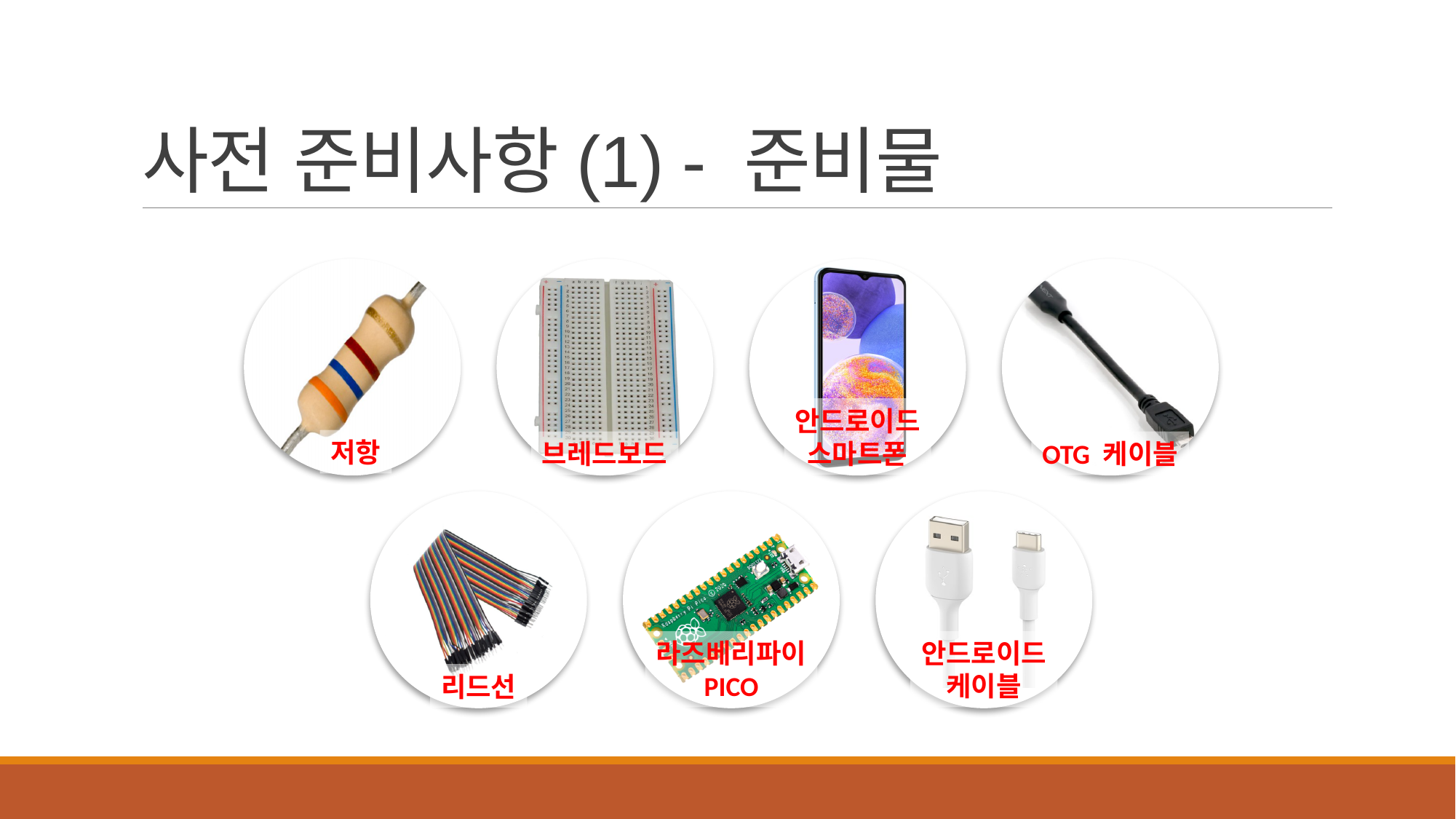

# 사전 준비사항(1) - 준비물

안드로이드
스마트폰
저항
브레드보드
OTG 케이블

안드로이드
케이블
라즈베리파이
PICO
리드선